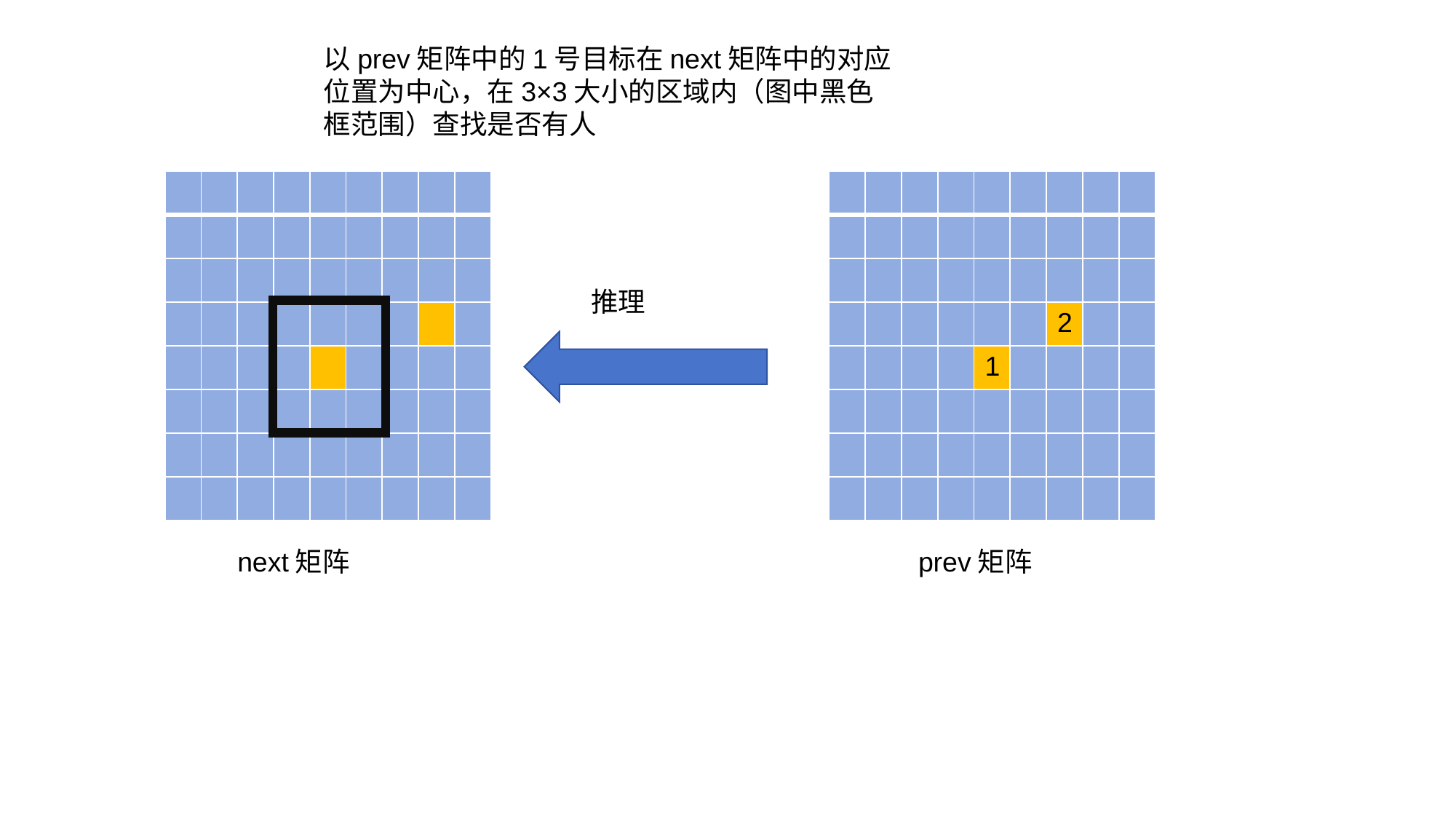

以prev矩阵中的1号目标在next矩阵中的对应位置为中心，在3×3大小的区域内（图中黑色框范围）查找是否有人
|  |  |  |  |  |  |  |  |  |
| --- | --- | --- | --- | --- | --- | --- | --- | --- |
|  |  |  |  |  |  |  |  |  |
|  |  |  |  |  |  |  |  |  |
|  |  |  |  |  |  |  |  |  |
|  |  |  |  |  |  |  |  |  |
|  |  |  |  |  |  |  |  |  |
|  |  |  |  |  |  |  |  |  |
|  |  |  |  |  |  |  |  |  |
|  |  |  |  |  |  |  |  |  |
| --- | --- | --- | --- | --- | --- | --- | --- | --- |
|  |  |  |  |  |  |  |  |  |
|  |  |  |  |  |  |  |  |  |
|  |  |  |  |  |  | 2 |  |  |
|  |  |  |  | 1 |  |  |  |  |
|  |  |  |  |  |  |  |  |  |
|  |  |  |  |  |  |  |  |  |
|  |  |  |  |  |  |  |  |  |
推理

next矩阵
prev矩阵